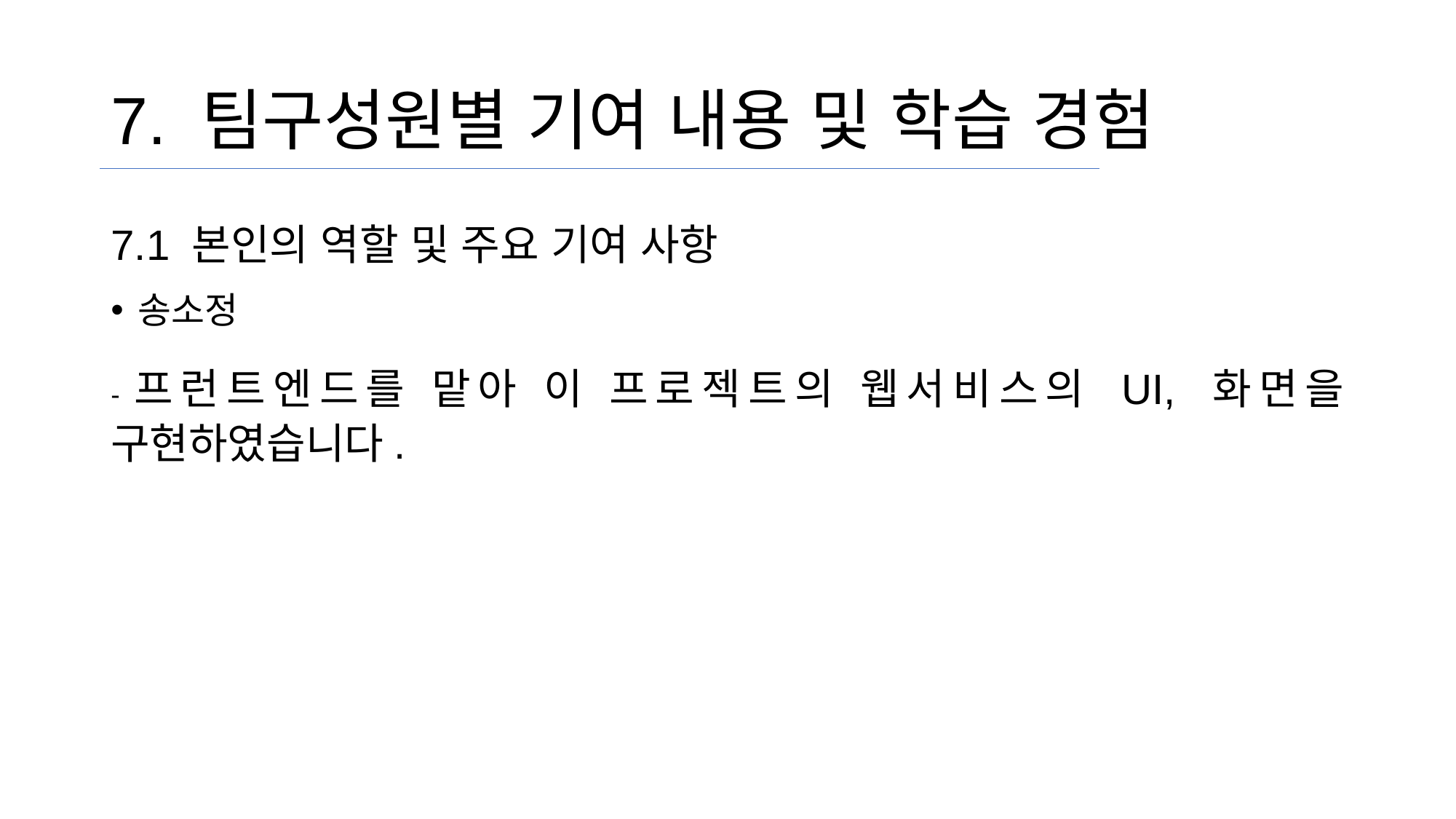

# 7. 팀구성원별 기여 내용 및 학습 경험
7.1 본인의 역할 및 주요 기여 사항
송소정
-프런트엔드를 맡아 이 프로젝트의 웹서비스의 UI, 화면을 구현하였습니다.